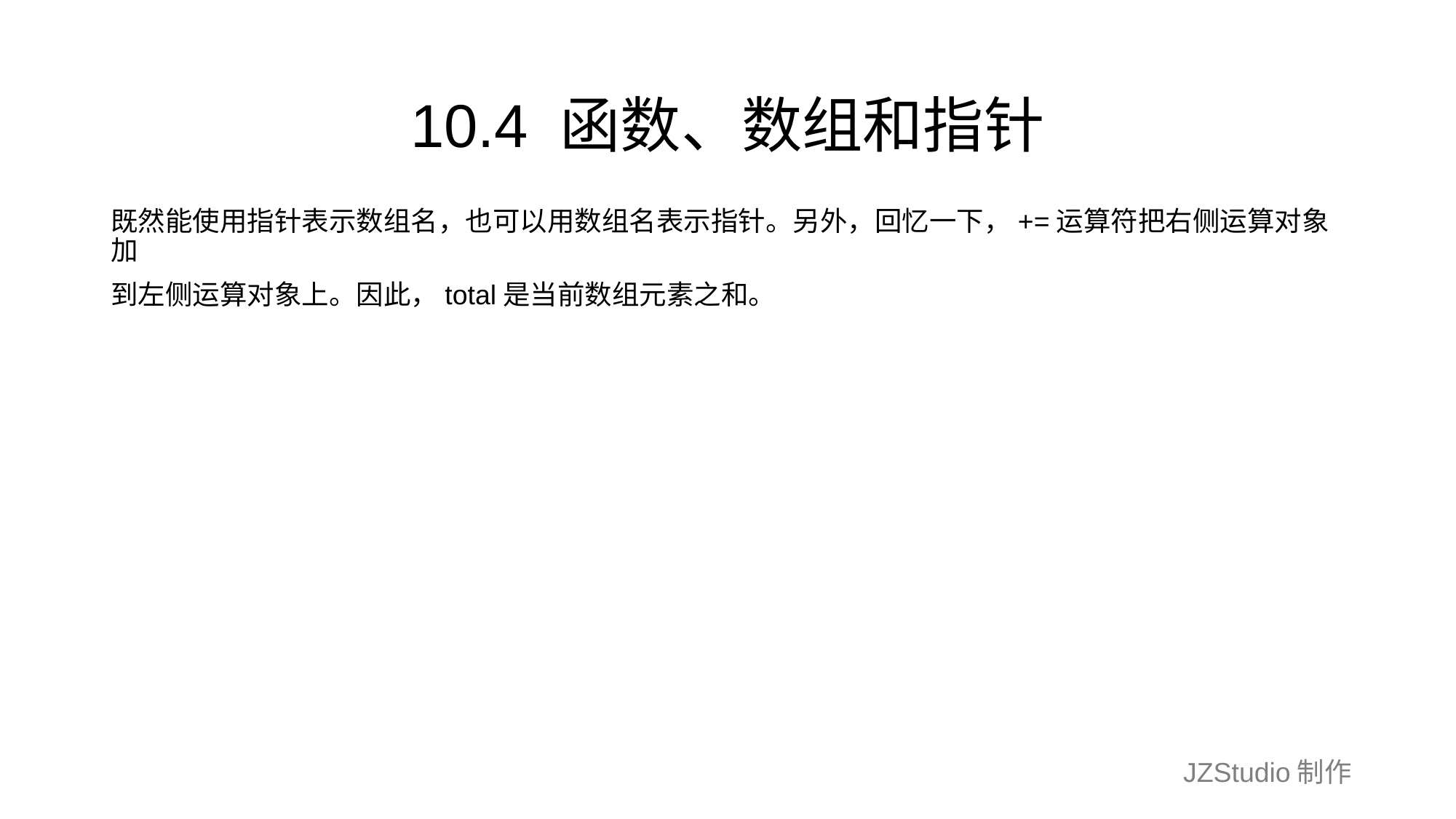

# 10.4 函数、数组和指针
既然能使用指针表示数组名，也可以用数组名表示指针。另外，回忆一下，+=运算符把右侧运算对象加
到左侧运算对象上。因此，total是当前数组元素之和。